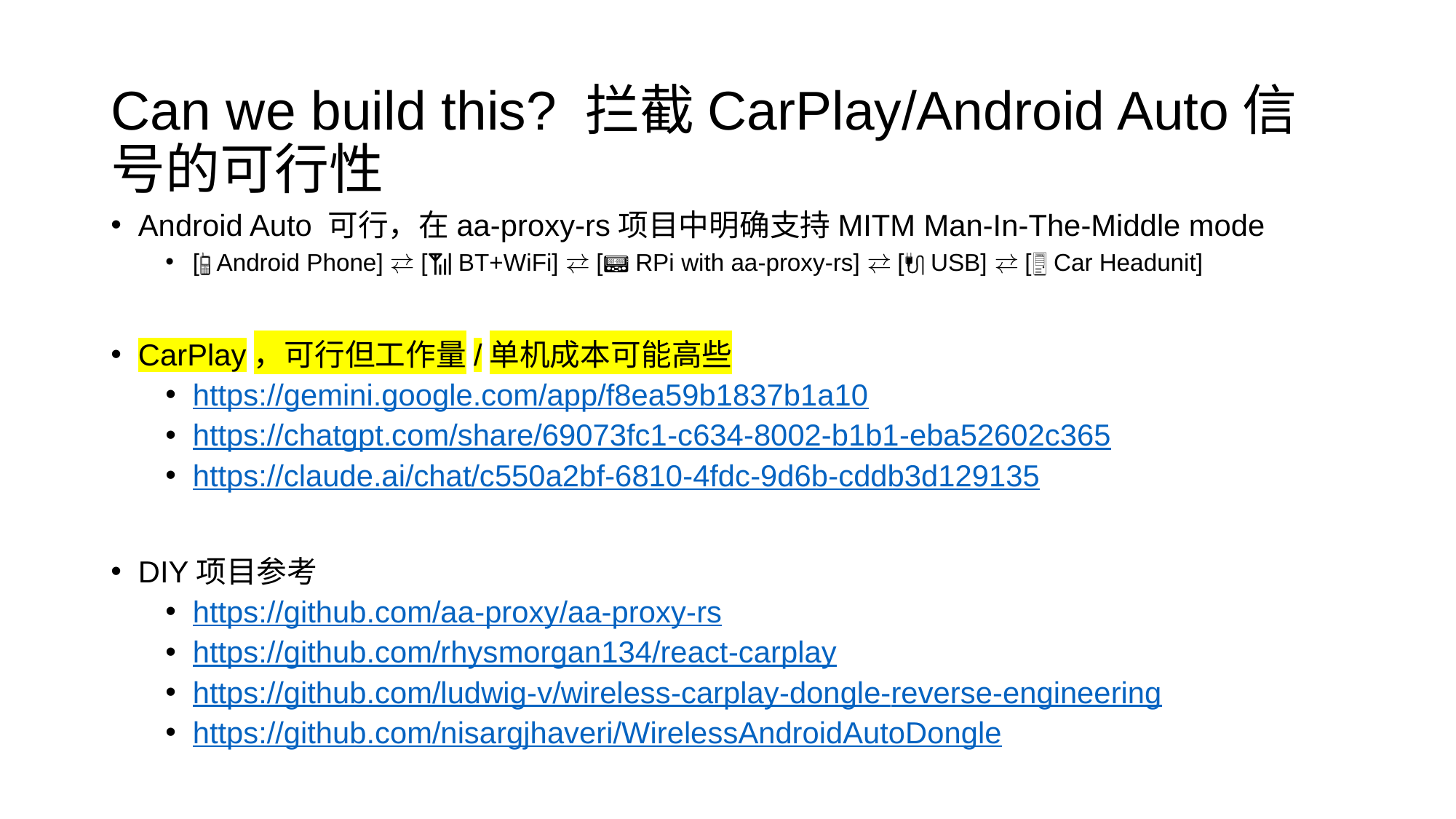

# Can we build this? 拦截CarPlay/Android Auto信号的可行性
Android Auto 可行，在aa-proxy-rs项目中明确支持MITM Man-In-The-Middle mode
[📱 Android Phone] ⇄ [📶 BT+WiFi] ⇄ [📟 RPi with aa-proxy-rs] ⇄ [🔌 USB] ⇄ [🖥️ Car Headunit]

CarPlay，可行但工作量/单机成本可能高些
https://gemini.google.com/app/f8ea59b1837b1a10
https://chatgpt.com/share/69073fc1-c634-8002-b1b1-eba52602c365
https://claude.ai/chat/c550a2bf-6810-4fdc-9d6b-cddb3d129135

DIY项目参考
https://github.com/aa-proxy/aa-proxy-rs
https://github.com/rhysmorgan134/react-carplay
https://github.com/ludwig-v/wireless-carplay-dongle-reverse-engineering
https://github.com/nisargjhaveri/WirelessAndroidAutoDongle